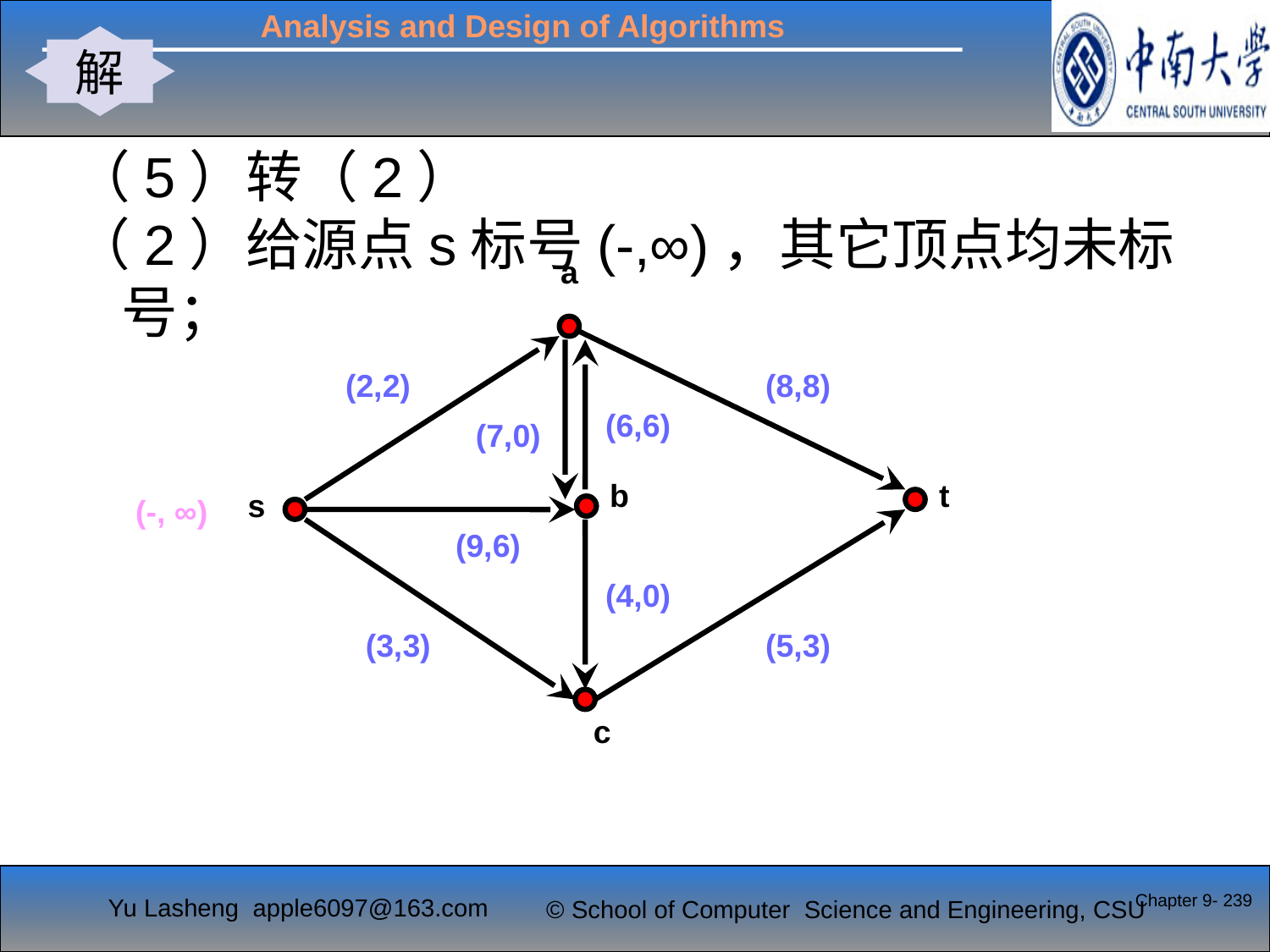

解
#
（5）转（2）
（2）给源点s标号(-,∞)，其它顶点均未标号；
a

(2,2)
(8,8)
(6,6)
(7,0)
b
t
s

(9,6)

(4,0)
(5,3)
(3,3)

c
(-, ∞)
Chapter 9- 239